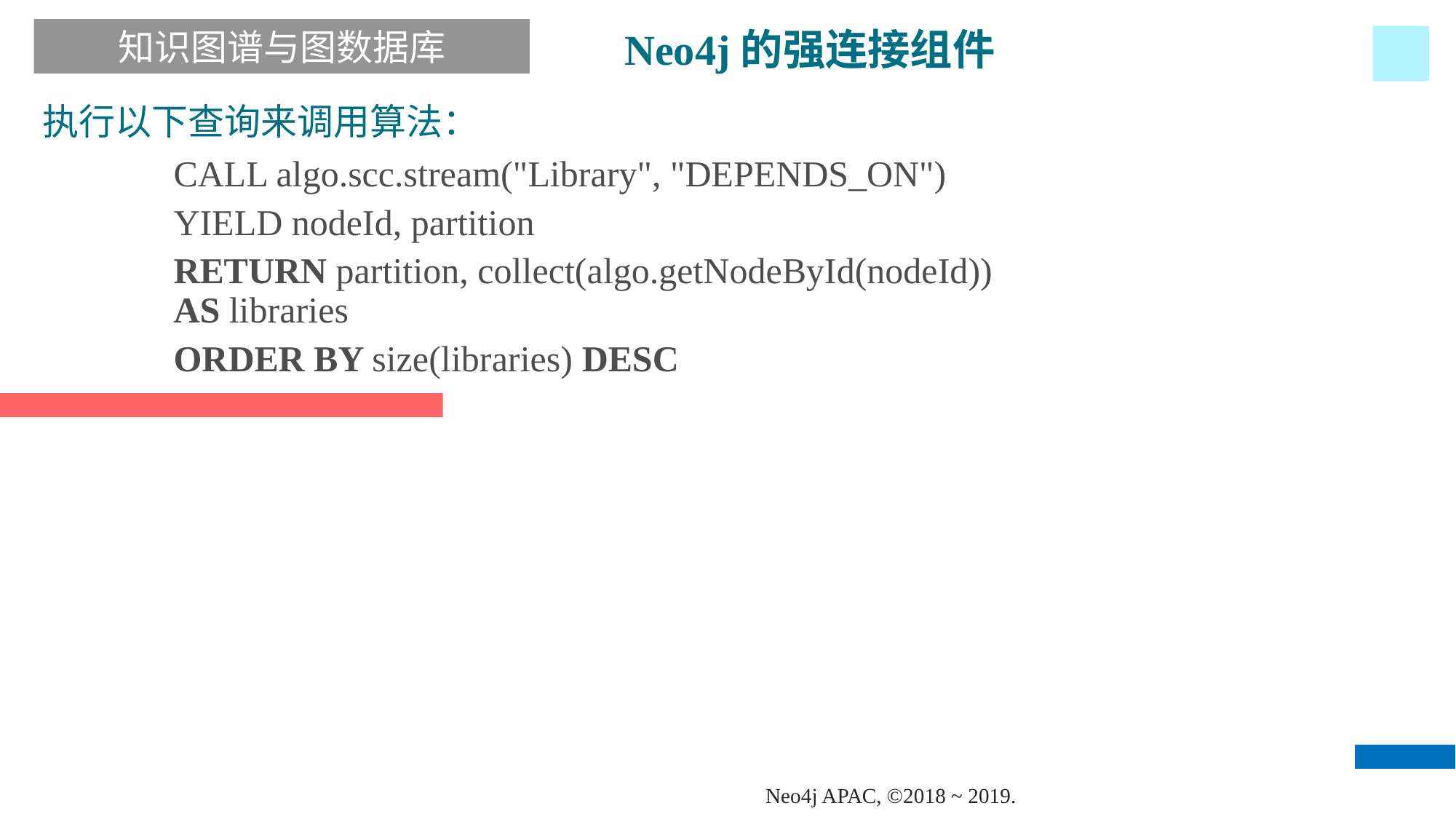

Neo4j的强连接组件
知识图谱与图数据库

执行以下查询来调用算法：
CALL algo.scc.stream("Library", "DEPENDS_ON")
YIELD nodeId, partition
RETURN partition, collect(algo.getNodeById(nodeId)) AS libraries
ORDER BY size(libraries) DESC